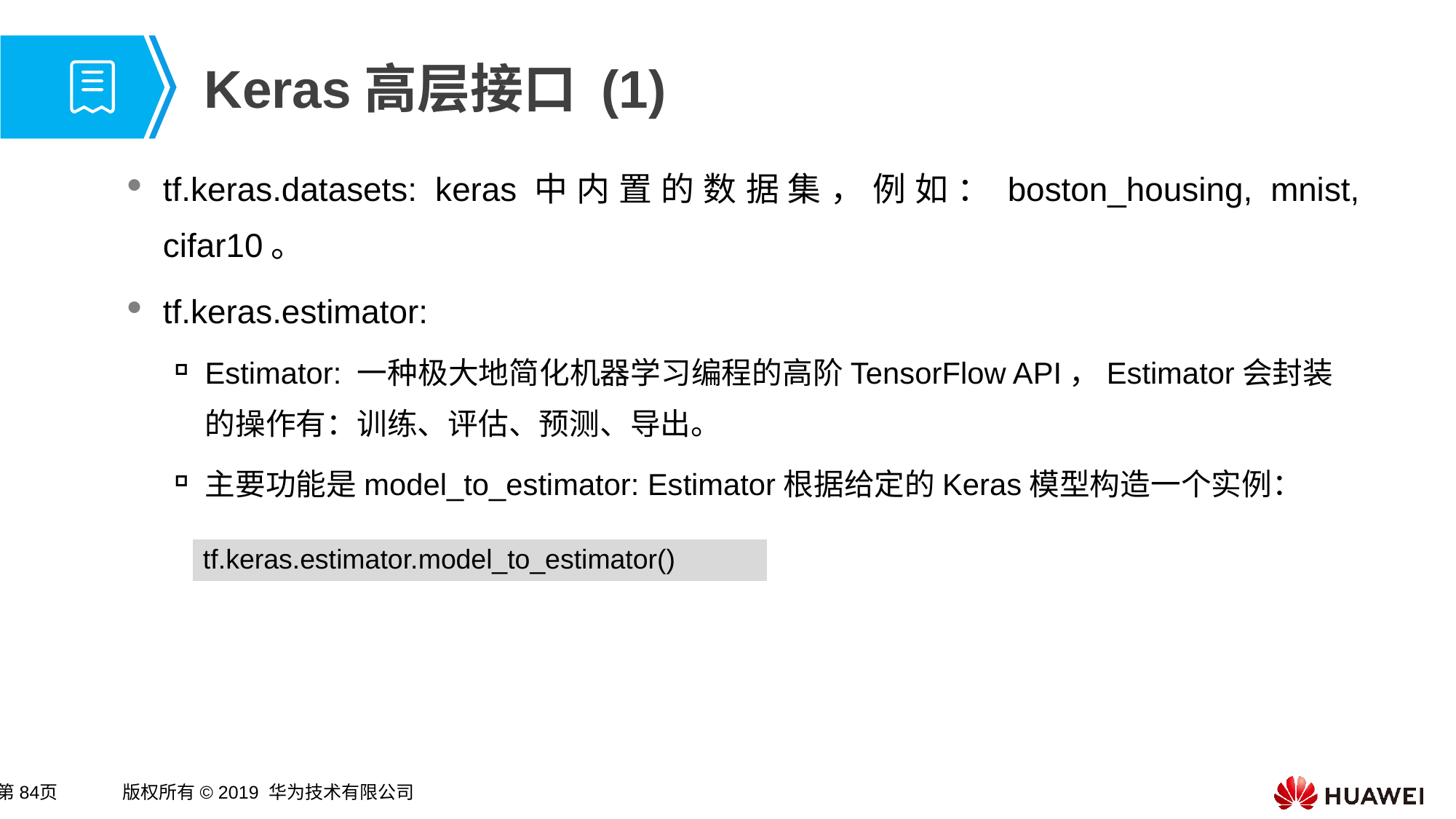

# Keras高层接口 (1)
tf.keras.datasets: keras中内置的数据集，例如：boston_housing, mnist, cifar10。
tf.keras.estimator:
Estimator: 一种极大地简化机器学习编程的高阶TensorFlow API，Estimator会封装的操作有：训练、评估、预测、导出。
主要功能是model_to_estimator: Estimator根据给定的Keras模型构造一个实例：

| tf.keras.estimator.model\_to\_estimator() |
| --- |